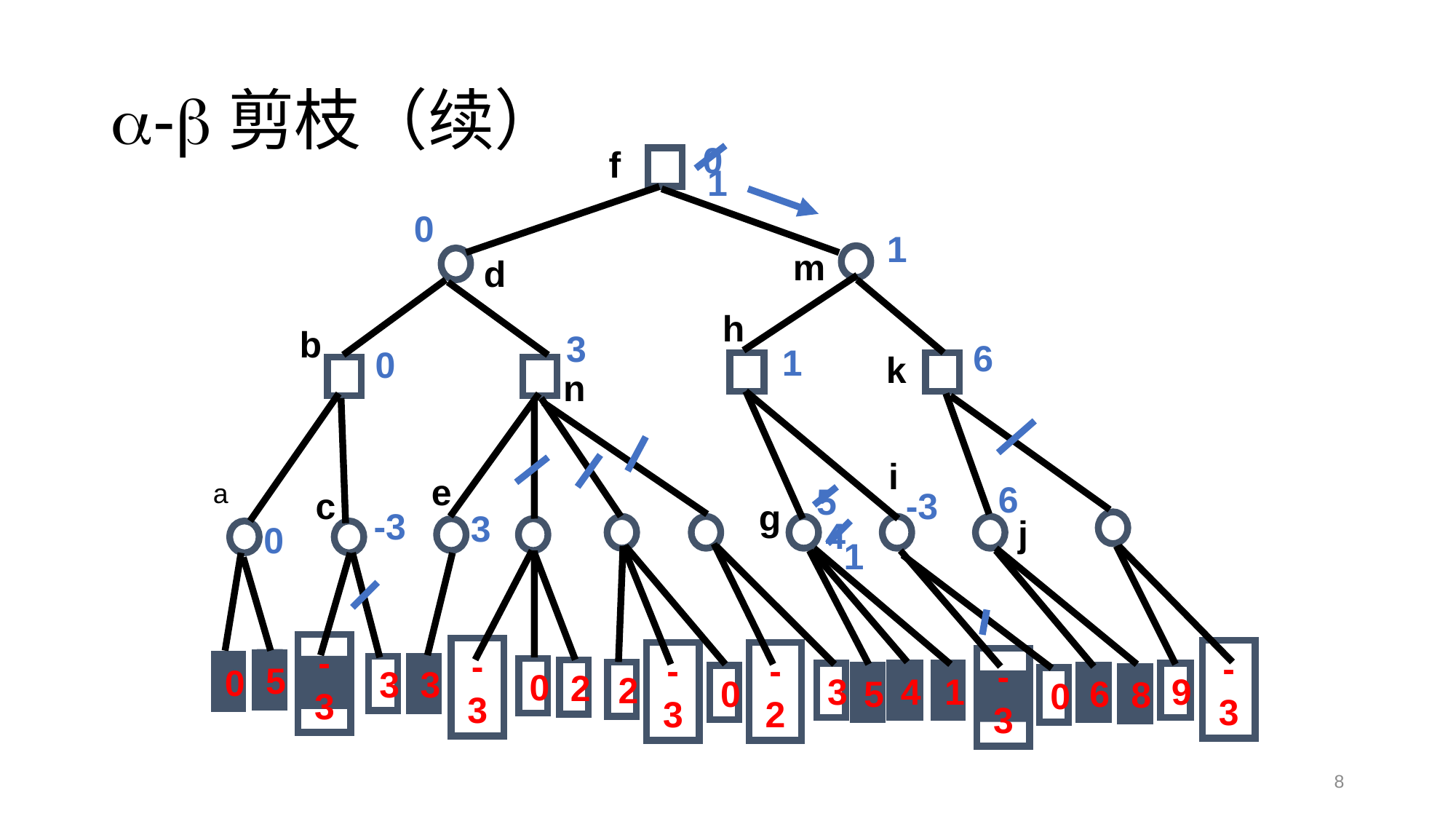

# α-β剪枝（续）
0
f

1

0
1
m

d

h
b
3
6
1
0
k

n

i

e
6
a
5
-3
c

g
-3
3
j
4
0

1

-3
-3
-3
-3
-2
-3

5

0

3
3

0
2
2
3
4
1
9
0
5
6
8
0

8